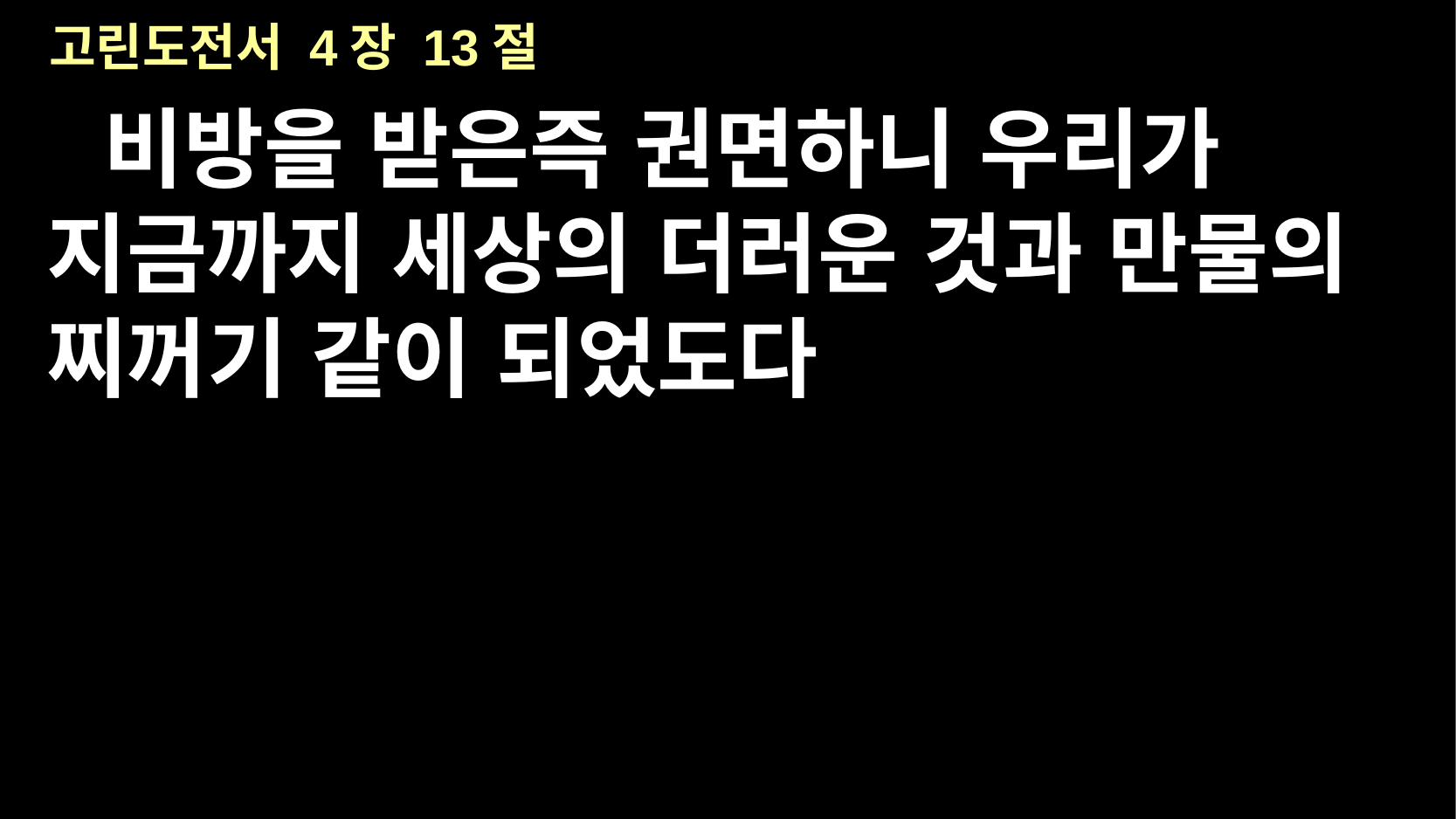

# 고린도전서 4장 13절
비방을 받은즉 권면하니 우리가 지금까지 세상의 더러운 것과 만물의 찌꺼기 같이 되었도다